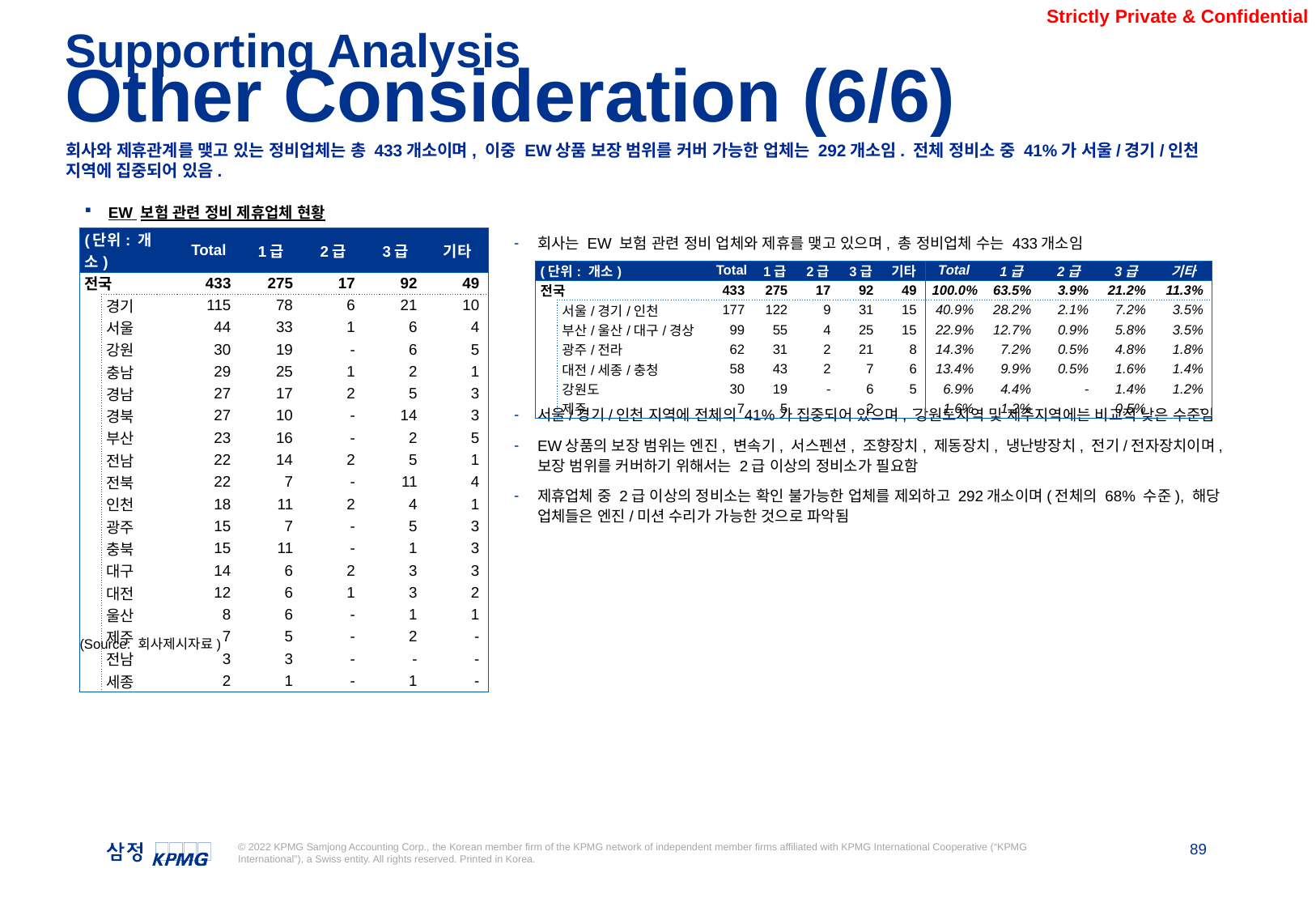

Supporting Analysis
Other Consideration (6/6)
회사와 제휴관계를 맺고 있는 정비업체는 총 433개소이며, 이중 EW상품 보장 범위를 커버 가능한 업체는 292개소임. 전체 정비소 중 41%가 서울/경기/인천 지역에 집중되어 있음.
EW 보험 관련 정비 제휴업체 현황
회사는 EW 보험 관련 정비 업체와 제휴를 맺고 있으며, 총 정비업체 수는 433개소임

서울/경기/인천 지역에 전체의 41%가 집중되어 있으며, 강원도지역 및 제주지역에는 비교적 낮은 수준임
EW상품의 보장 범위는 엔진, 변속기, 서스펜션, 조향장치, 제동장치, 냉난방장치, 전기/전자장치이며, 보장 범위를 커버하기 위해서는 2급 이상의 정비소가 필요함
제휴업체 중 2급 이상의 정비소는 확인 불가능한 업체를 제외하고 292개소이며(전체의 68% 수준), 해당 업체들은 엔진/미션 수리가 가능한 것으로 파악됨

| (단위: 개소) |  | Total | 1급 | 2급 | 3급 | 기타 |
| --- | --- | --- | --- | --- | --- | --- |
| 전국 |  | 433 | 275 | 17 | 92 | 49 |
|  | 경기 | 115 | 78 | 6 | 21 | 10 |
|  | 서울 | 44 | 33 | 1 | 6 | 4 |
|  | 강원 | 30 | 19 | - | 6 | 5 |
|  | 충남 | 29 | 25 | 1 | 2 | 1 |
|  | 경남 | 27 | 17 | 2 | 5 | 3 |
|  | 경북 | 27 | 10 | - | 14 | 3 |
|  | 부산 | 23 | 16 | - | 2 | 5 |
|  | 전남 | 22 | 14 | 2 | 5 | 1 |
|  | 전북 | 22 | 7 | - | 11 | 4 |
|  | 인천 | 18 | 11 | 2 | 4 | 1 |
|  | 광주 | 15 | 7 | - | 5 | 3 |
|  | 충북 | 15 | 11 | - | 1 | 3 |
|  | 대구 | 14 | 6 | 2 | 3 | 3 |
|  | 대전 | 12 | 6 | 1 | 3 | 2 |
|  | 울산 | 8 | 6 | - | 1 | 1 |
|  | 제주 | 7 | 5 | - | 2 | - |
|  | 전남 | 3 | 3 | - | - | - |
|  | 세종 | 2 | 1 | - | 1 | - |
| (단위: 개소) |  | Total | 1급 | 2급 | 3급 | 기타 | Total | 1급 | 2급 | 3급 | 기타 |
| --- | --- | --- | --- | --- | --- | --- | --- | --- | --- | --- | --- |
| 전국 |  | 433 | 275 | 17 | 92 | 49 | 100.0% | 63.5% | 3.9% | 21.2% | 11.3% |
|  | 서울/경기/인천 | 177 | 122 | 9 | 31 | 15 | 40.9% | 28.2% | 2.1% | 7.2% | 3.5% |
|  | 부산/울산/대구/경상 | 99 | 55 | 4 | 25 | 15 | 22.9% | 12.7% | 0.9% | 5.8% | 3.5% |
|  | 광주/전라 | 62 | 31 | 2 | 21 | 8 | 14.3% | 7.2% | 0.5% | 4.8% | 1.8% |
|  | 대전/세종/충청 | 58 | 43 | 2 | 7 | 6 | 13.4% | 9.9% | 0.5% | 1.6% | 1.4% |
|  | 강원도 | 30 | 19 | - | 6 | 5 | 6.9% | 4.4% | - | 1.4% | 1.2% |
|  | 제주 | 7 | 5 | - | 2 | - | 1.6% | 1.2% | - | 0.5% | - |
(Source: 회사제시자료)